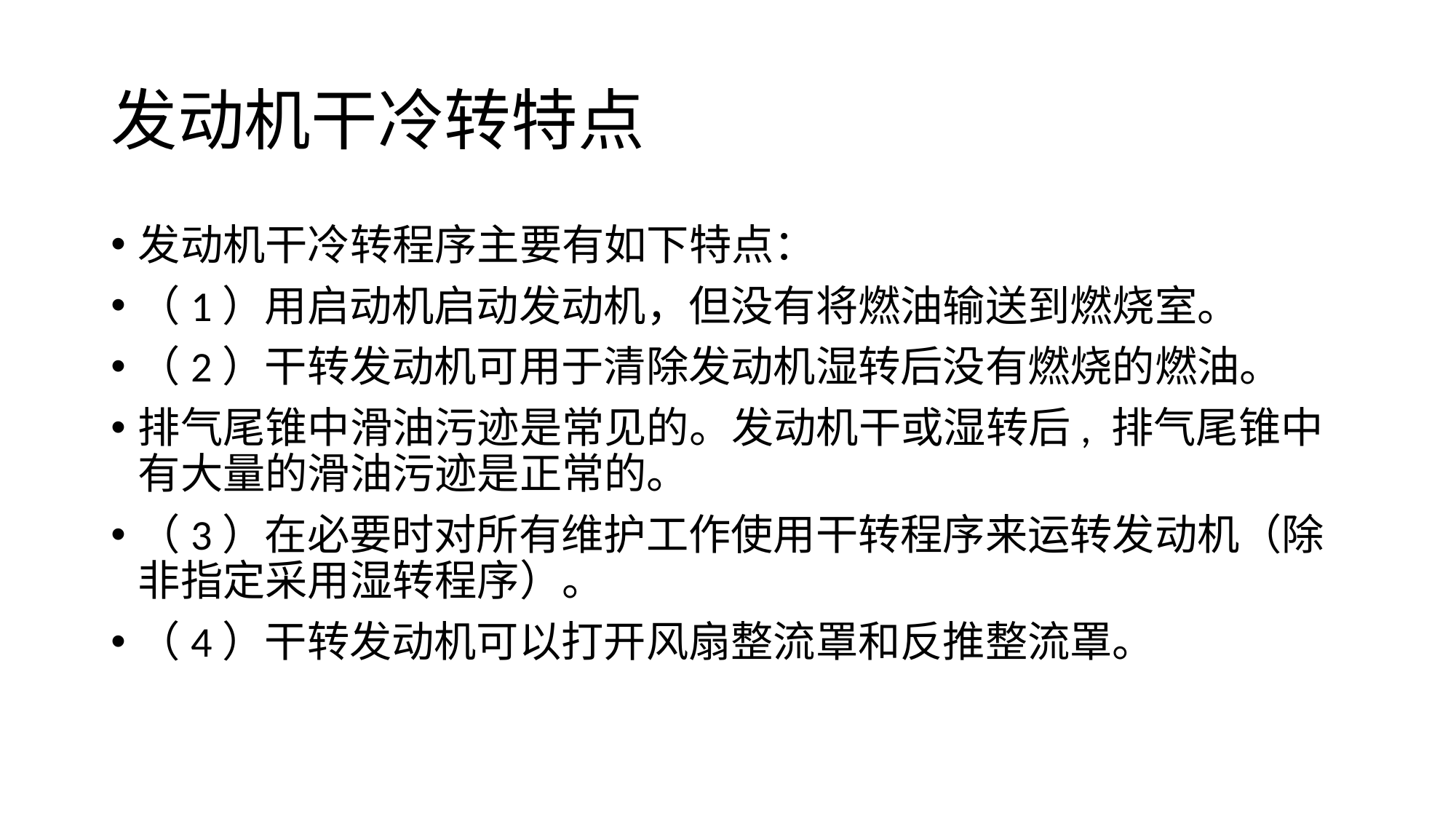

# 发动机干冷转特点
发动机干冷转程序主要有如下特点：
（1）用启动机启动发动机，但没有将燃油输送到燃烧室。
（2）干转发动机可用于清除发动机湿转后没有燃烧的燃油。
排气尾锥中滑油污迹是常见的。发动机干或湿转后, 排气尾锥中有大量的滑油污迹是正常的。
（3）在必要时对所有维护工作使用干转程序来运转发动机（除非指定采用湿转程序）。
（4）干转发动机可以打开风扇整流罩和反推整流罩。